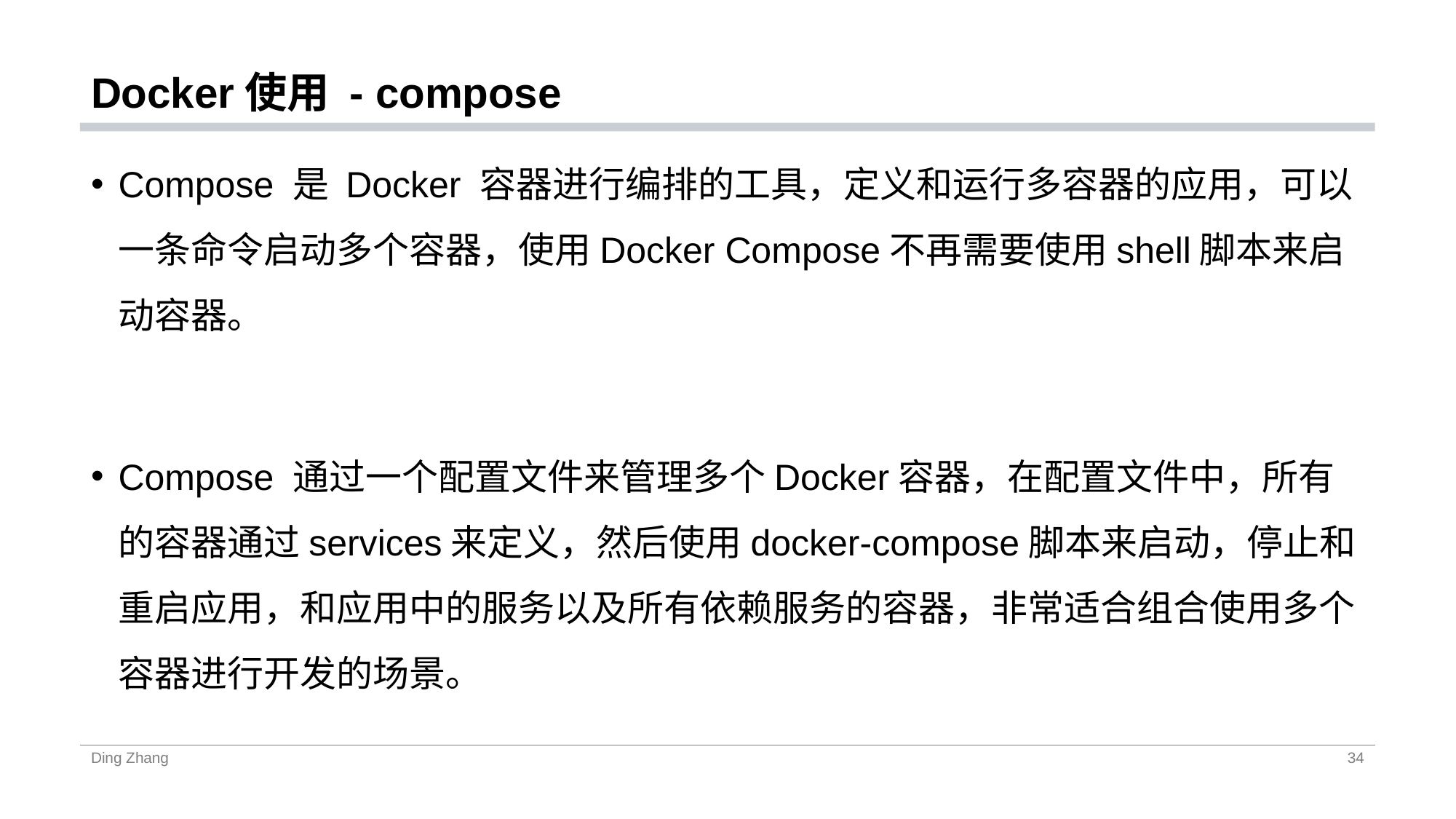

# Docker使用 - compose
Compose 是 Docker 容器进行编排的工具，定义和运行多容器的应用，可以一条命令启动多个容器，使用Docker Compose不再需要使用shell脚本来启动容器。

Compose 通过一个配置文件来管理多个Docker容器，在配置文件中，所有的容器通过services来定义，然后使用docker-compose脚本来启动，停止和重启应用，和应用中的服务以及所有依赖服务的容器，非常适合组合使用多个容器进行开发的场景。
Ding Zhang
34